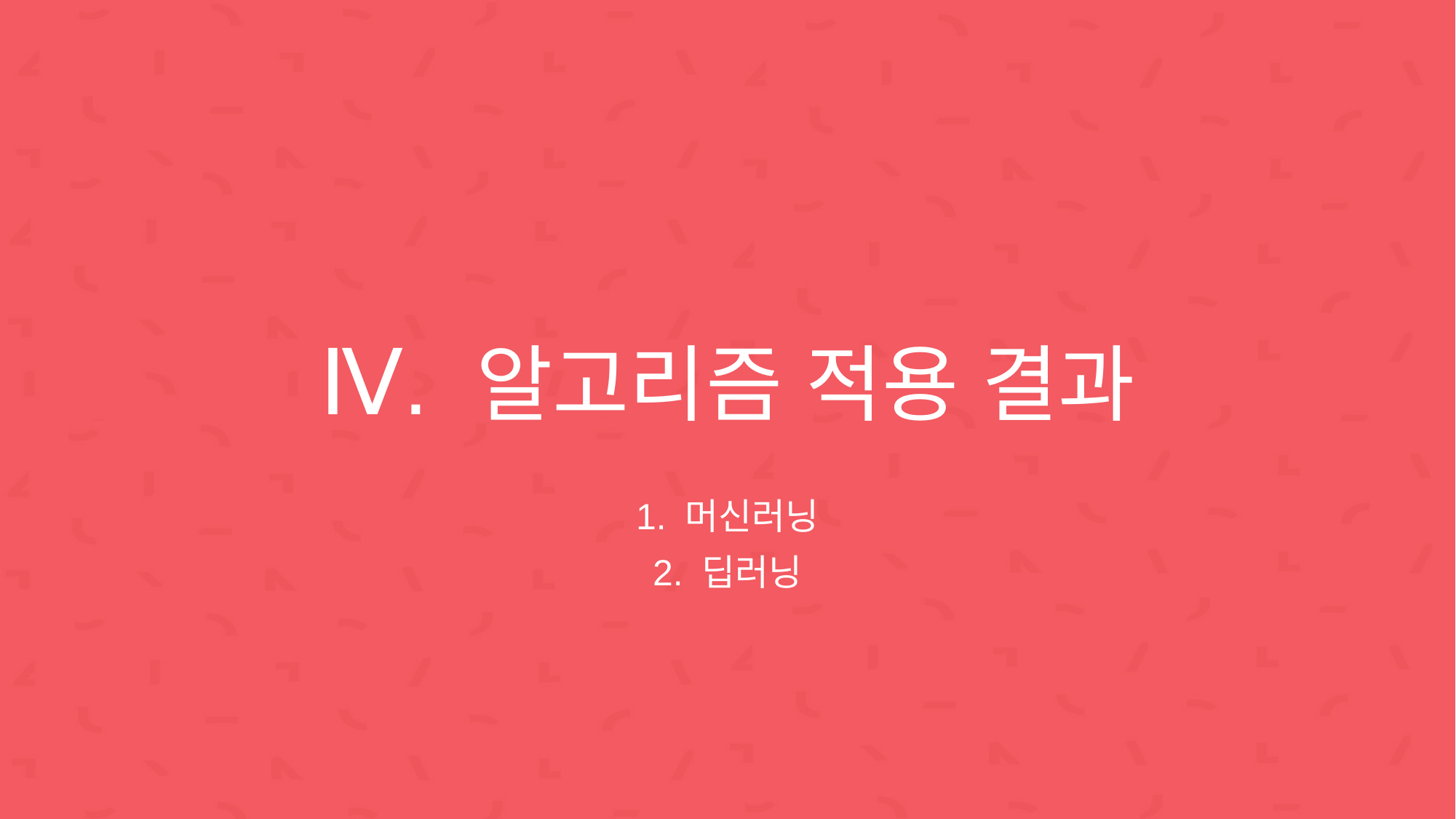

Ⅳ. 알고리즘 적용 결과

1. 머신러닝
2. 딥러닝